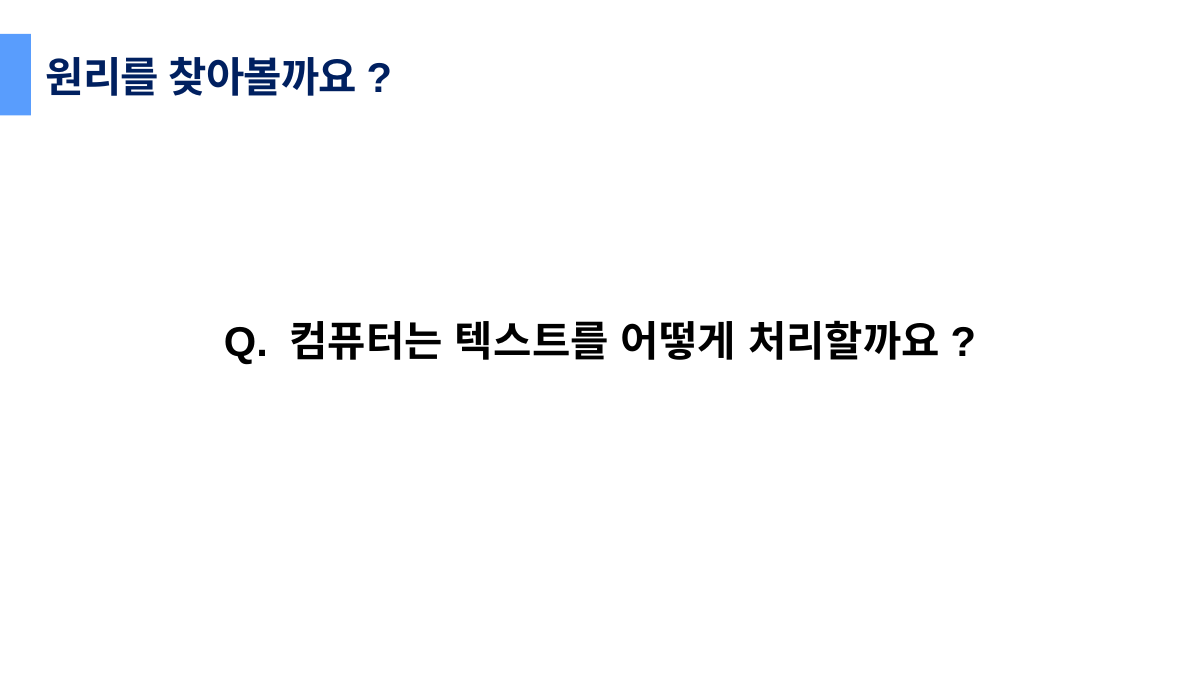

원리를 찾아볼까요?
Q. 컴퓨터는 텍스트를 어떻게 처리할까요?